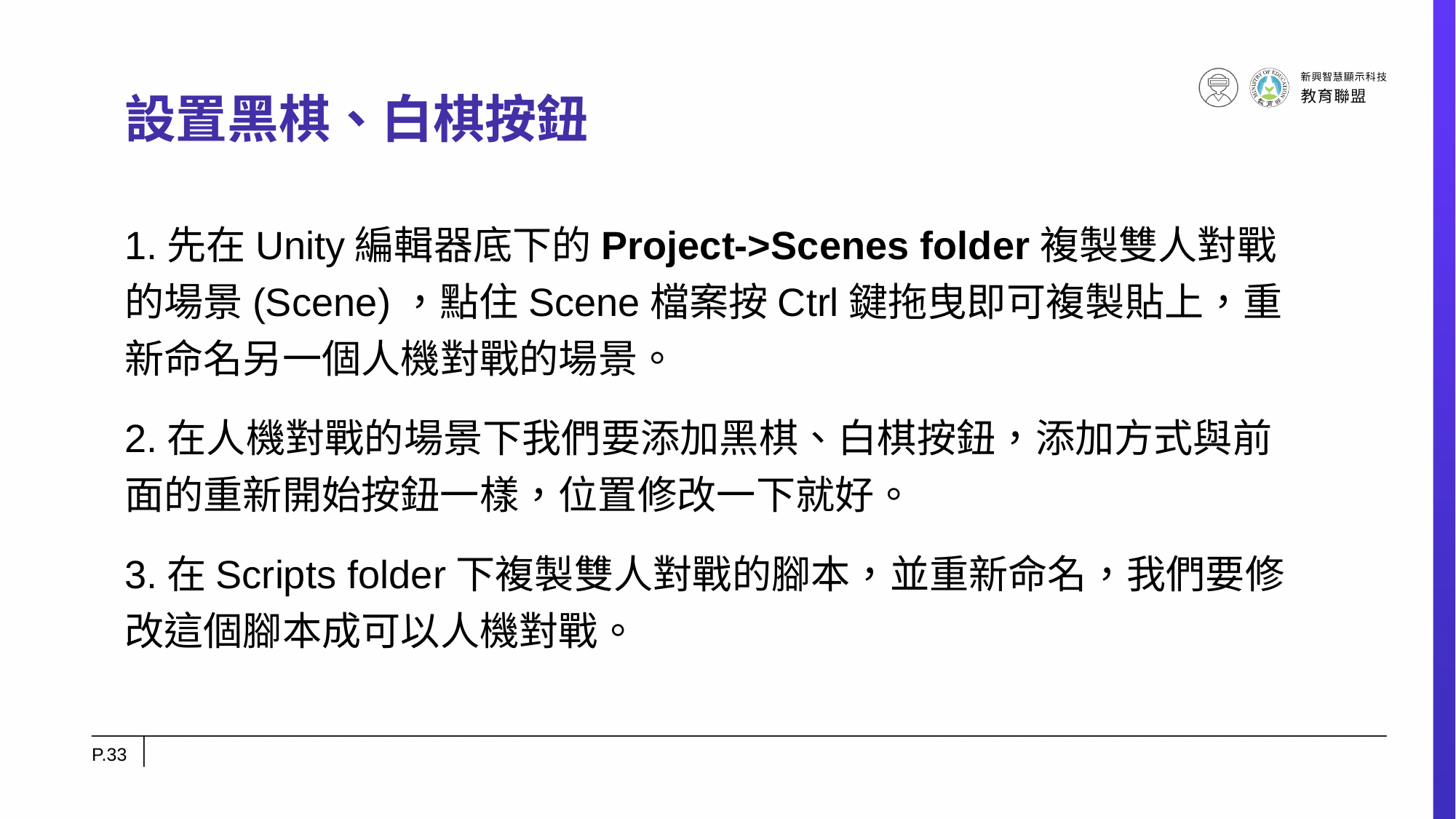

# 設置黑棋、白棋按鈕
1.先在Unity編輯器底下的Project->Scenes folder複製雙人對戰的場景(Scene)，點住Scene檔案按Ctrl鍵拖曳即可複製貼上，重新命名另一個人機對戰的場景。
2.在人機對戰的場景下我們要添加黑棋、白棋按鈕，添加方式與前面的重新開始按鈕一樣，位置修改一下就好。
3.在Scripts folder下複製雙人對戰的腳本，並重新命名，我們要修改這個腳本成可以人機對戰。
P.33